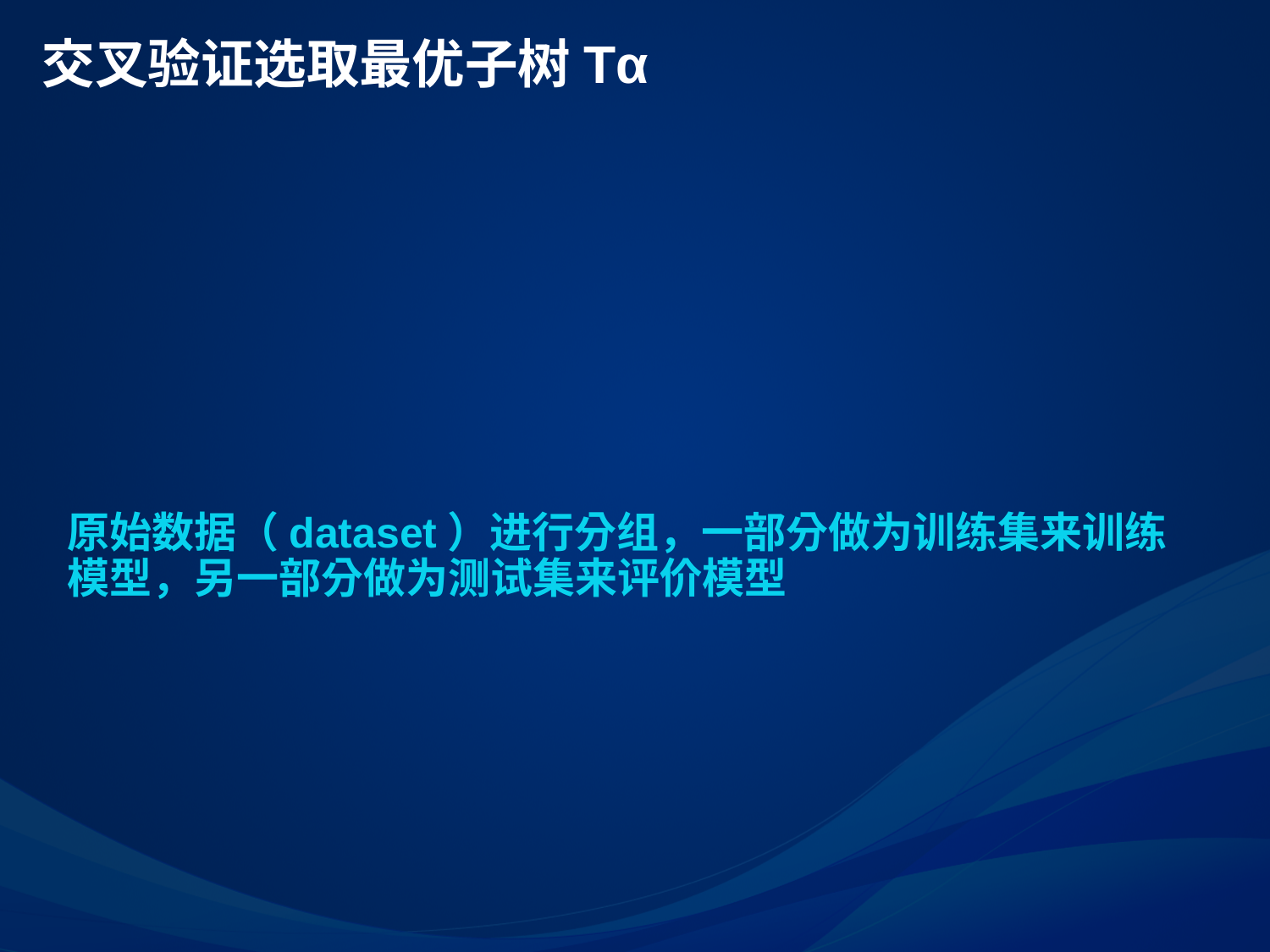

# 交叉验证选取最优子树Tα

原始数据（dataset）进行分组，一部分做为训练集来训练模型，另一部分做为测试集来评价模型